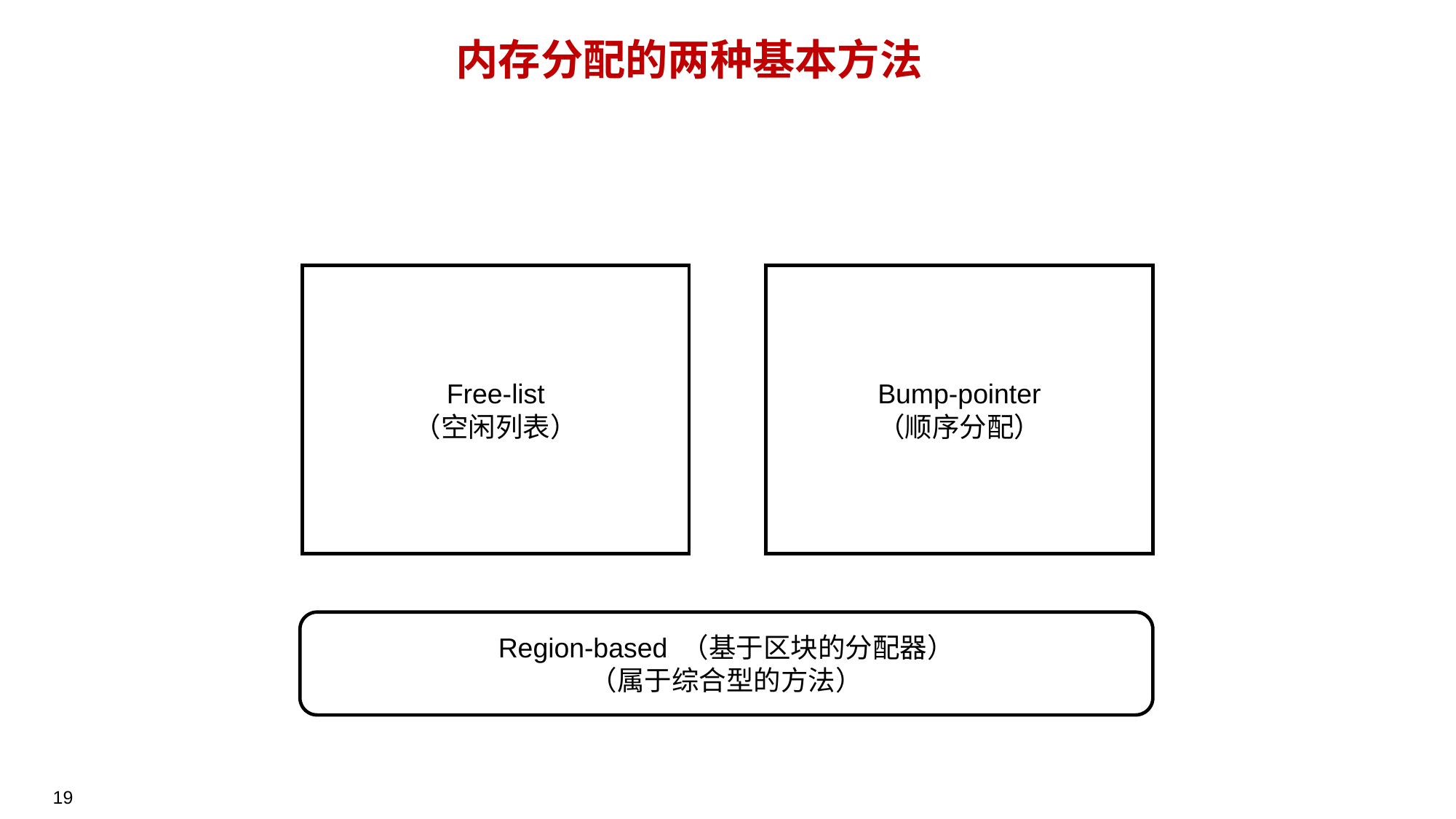

# 内存分配的两种基本方法
Free-list
（空闲列表）
Bump-pointer
（顺序分配）
Region-based （基于区块的分配器）
（属于综合型的方法）